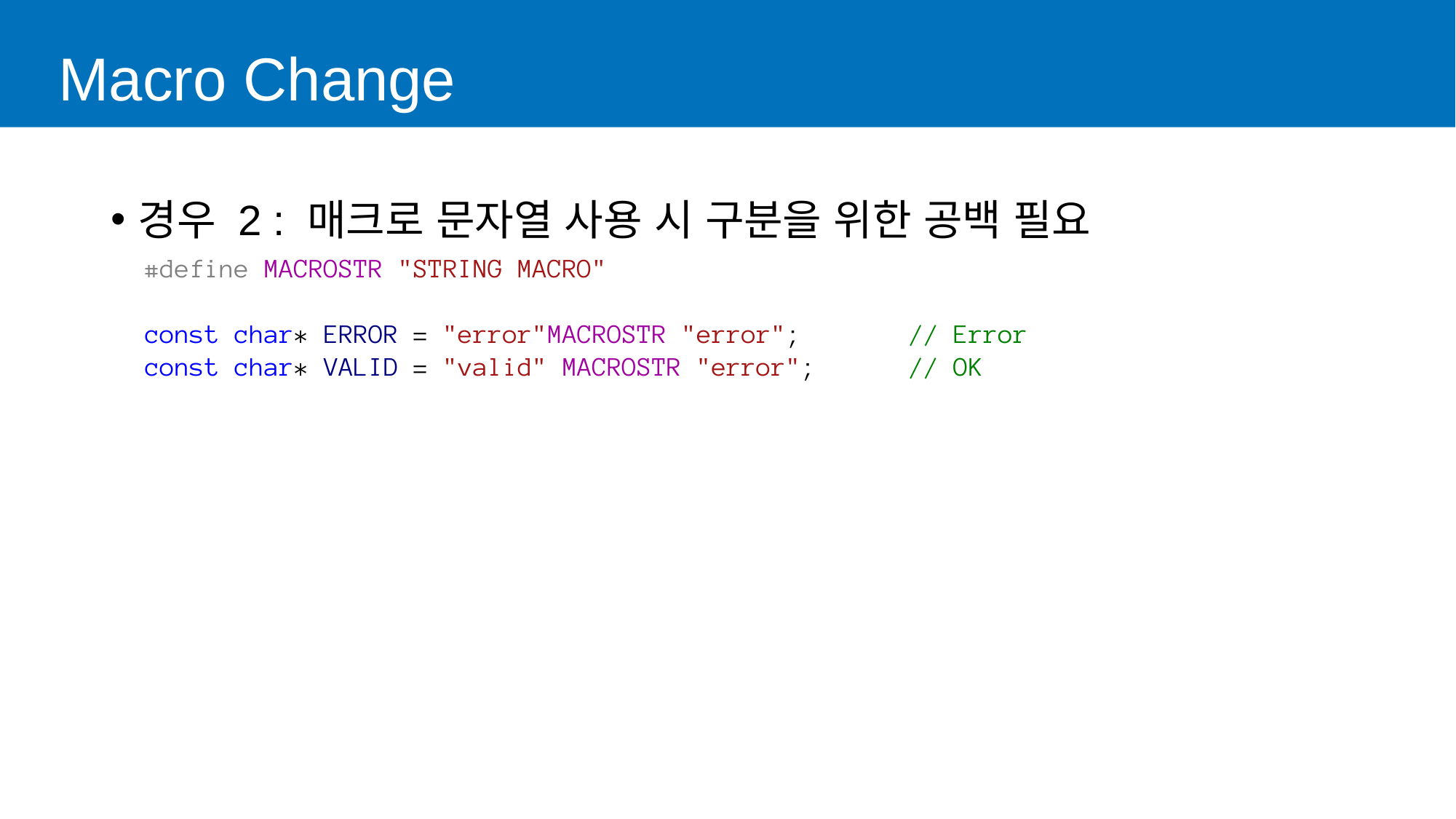

# Macro Change
경우 2 : 매크로 문자열 사용 시 구분을 위한 공백 필요
#define MACROSTR "STRING MACRO"

const char* ERROR = "error"MACROSTR "error";	// Error
const char* VALID = "valid" MACROSTR "error";	// OK